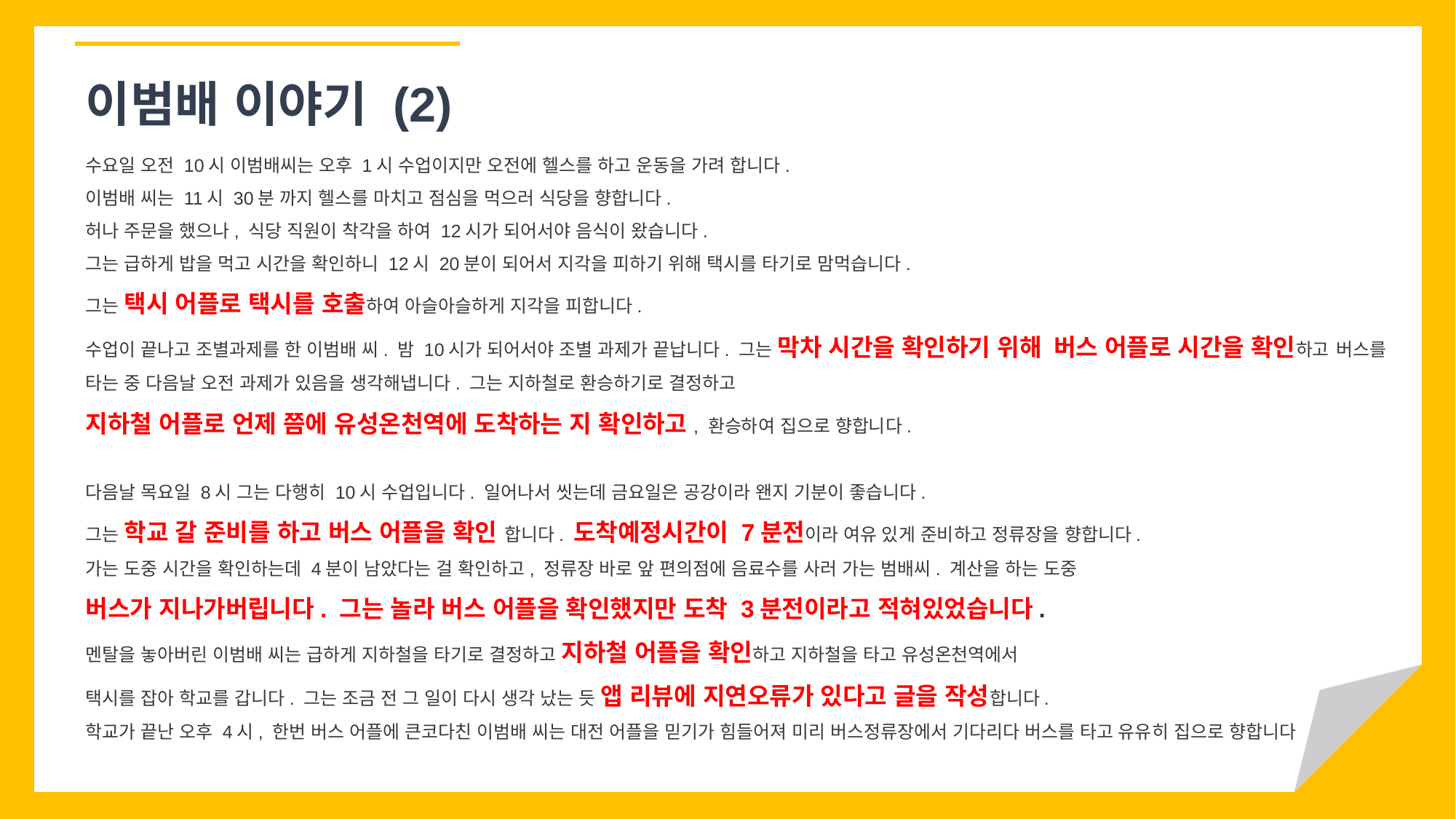

이범배 이야기 (2)
수요일 오전 10시 이범배씨는 오후 1시 수업이지만 오전에 헬스를 하고 운동을 가려 합니다.
이범배 씨는 11시 30분 까지 헬스를 마치고 점심을 먹으러 식당을 향합니다.
허나 주문을 했으나, 식당 직원이 착각을 하여 12시가 되어서야 음식이 왔습니다.
그는 급하게 밥을 먹고 시간을 확인하니 12시 20분이 되어서 지각을 피하기 위해 택시를 타기로 맘먹습니다.
그는 택시 어플로 택시를 호출하여 아슬아슬하게 지각을 피합니다.
수업이 끝나고 조별과제를 한 이범배 씨. 밤 10시가 되어서야 조별 과제가 끝납니다. 그는 막차 시간을 확인하기 위해  버스 어플로 시간을 확인하고 버스를 타는 중 다음날 오전 과제가 있음을 생각해냅니다. 그는 지하철로 환승하기로 결정하고
지하철 어플로 언제 쯤에 유성온천역에 도착하는 지 확인하고, 환승하여 집으로 향합니다.

다음날 목요일 8시 그는 다행히 10시 수업입니다. 일어나서 씻는데 금요일은 공강이라 왠지 기분이 좋습니다.
그는 학교 갈 준비를 하고 버스 어플을 확인 합니다. 도착예정시간이 7분전이라 여유 있게 준비하고 정류장을 향합니다.
가는 도중 시간을 확인하는데 4분이 남았다는 걸 확인하고, 정류장 바로 앞 편의점에 음료수를 사러 가는 범배씨. 계산을 하는 도중
버스가 지나가버립니다. 그는 놀라 버스 어플을 확인했지만 도착 3분전이라고 적혀있었습니다.
멘탈을 놓아버린 이범배 씨는 급하게 지하철을 타기로 결정하고 지하철 어플을 확인하고 지하철을 타고 유성온천역에서
택시를 잡아 학교를 갑니다. 그는 조금 전 그 일이 다시 생각 났는 듯 앱 리뷰에 지연오류가 있다고 글을 작성합니다.
학교가 끝난 오후 4시, 한번 버스 어플에 큰코다친 이범배 씨는 대전 어플을 믿기가 힘들어져 미리 버스정류장에서 기다리다 버스를 타고 유유히 집으로 향합니다